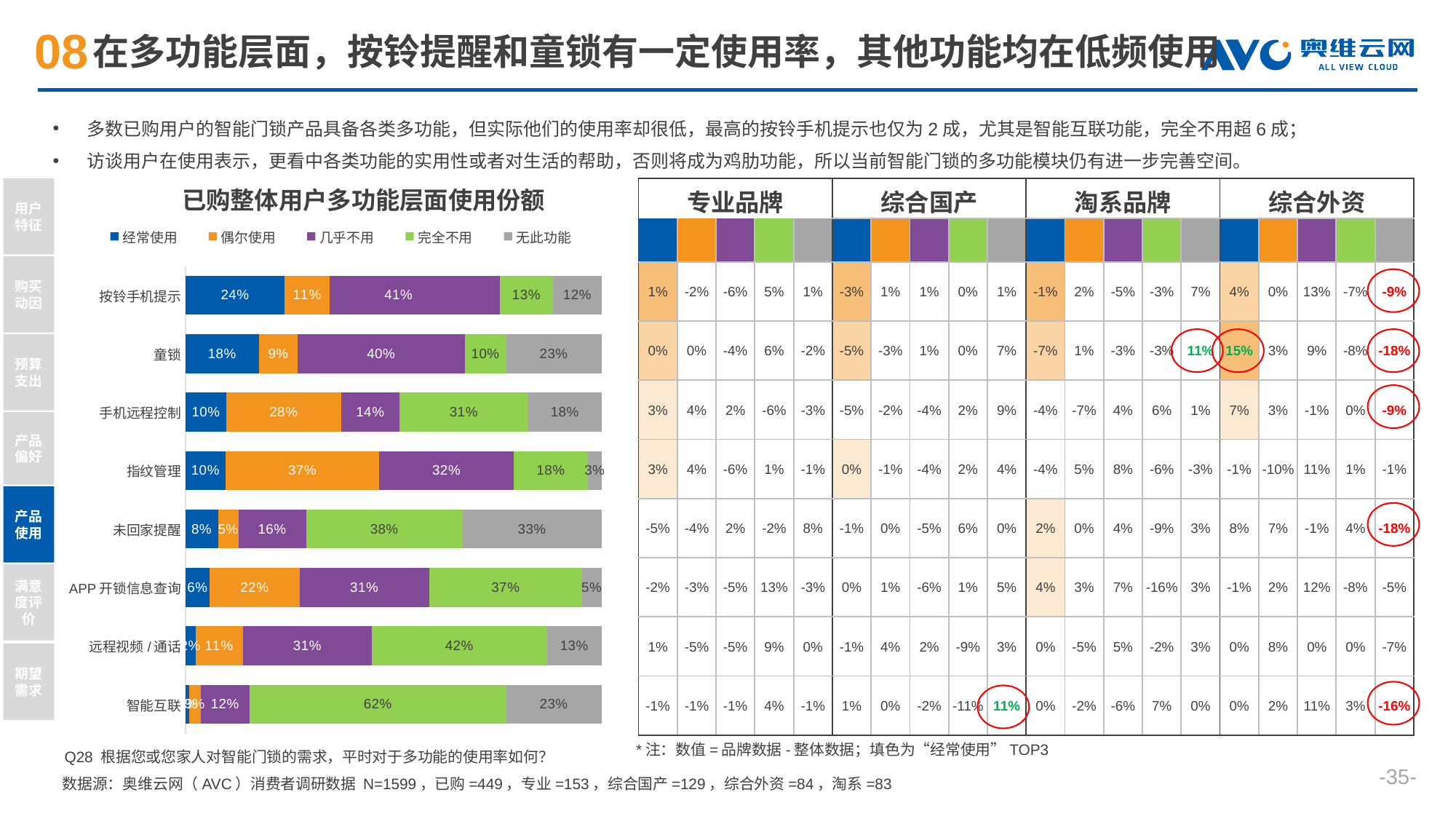

# 在多功能层面，按铃提醒和童锁有一定使用率，其他功能均在低频使用
多数已购用户的智能门锁产品具备各类多功能，但实际他们的使用率却很低，最高的按铃手机提示也仅为2成，尤其是智能互联功能，完全不用超6成；
访谈用户在使用表示，更看中各类功能的实用性或者对生活的帮助，否则将成为鸡肋功能，所以当前智能门锁的多功能模块仍有进一步完善空间。
| 专业品牌 |  |  |  |  | 综合国产 |  |  |  |  | 淘系品牌 |  |  |  |  | 综合外资 |  |  |  |  |
| --- | --- | --- | --- | --- | --- | --- | --- | --- | --- | --- | --- | --- | --- | --- | --- | --- | --- | --- | --- |
|  |  |  |  |  |  |  |  |  |  |  |  |  |  |  |  |  |  |  |  |
| 1% | -2% | -6% | 5% | 1% | -3% | 1% | 1% | 0% | 1% | -1% | 2% | -5% | -3% | 7% | 4% | 0% | 13% | -7% | -9% |
| 0% | 0% | -4% | 6% | -2% | -5% | -3% | 1% | 0% | 7% | -7% | 1% | -3% | -3% | 11% | 15% | 3% | 9% | -8% | -18% |
| 3% | 4% | 2% | -6% | -3% | -5% | -2% | -4% | 2% | 9% | -4% | -7% | 4% | 6% | 1% | 7% | 3% | -1% | 0% | -9% |
| 3% | 4% | -6% | 1% | -1% | 0% | -1% | -4% | 2% | 4% | -4% | 5% | 8% | -6% | -3% | -1% | -10% | 11% | 1% | -1% |
| -5% | -4% | 2% | -2% | 8% | -1% | 0% | -5% | 6% | 0% | 2% | 0% | 4% | -9% | 3% | 8% | 7% | -1% | 4% | -18% |
| -2% | -3% | -5% | 13% | -3% | 0% | 1% | -6% | 1% | 5% | 4% | 3% | 7% | -16% | 3% | -1% | 2% | 12% | -8% | -5% |
| 1% | -5% | -5% | 9% | 0% | -1% | 4% | 2% | -9% | 3% | 0% | -5% | 5% | -2% | 3% | 0% | 8% | 0% | 0% | -7% |
| -1% | -1% | -1% | 4% | -1% | 1% | 0% | -2% | -11% | 11% | 0% | -2% | -6% | 7% | 0% | 0% | 2% | 11% | 3% | -16% |
用户特征
购买动因
预算支出
产品偏好
产品使用
满意度评价
期望需求

### Chart

| Category | 经常使用 | 偶尔使用 | 几乎不用 | 完全不用 | 无此功能 |
|---|---|---|---|---|---|
| 按铃手机提示 | 0.238 | 0.109 | 0.408 | 0.129 | 0.116 |
| 童锁 | 0.176 | 0.094 | 0.401 | 0.1 | 0.229 |
| 手机远程控制 | 0.098 | 0.276 | 0.14 | 0.31 | 0.176 |
| 指纹管理 | 0.096 | 0.37 | 0.323 | 0.178 | 0.033 |
| 未回家提醒 | 0.078 | 0.049 | 0.163 | 0.376 | 0.334 |
| APP开锁信息查询 | 0.058 | 0.216 | 0.312 | 0.367 | 0.047 |
| 远程视频/通话 | 0.024 | 0.114 | 0.31 | 0.421 | 0.131 |
| 智能互联 | 0.009 | 0.027 | 0.118 | 0.617 | 0.229 |
已购整体用户多功能层面使用份额

*注：数值=品牌数据-整体数据；填色为“经常使用”TOP3
Q28 根据您或您家人对智能门锁的需求，平时对于多功能的使用率如何？
-35-
数据源：奥维云网（AVC）消费者调研数据 N=1599，已购=449，专业=153，综合国产=129，综合外资=84，淘系=83